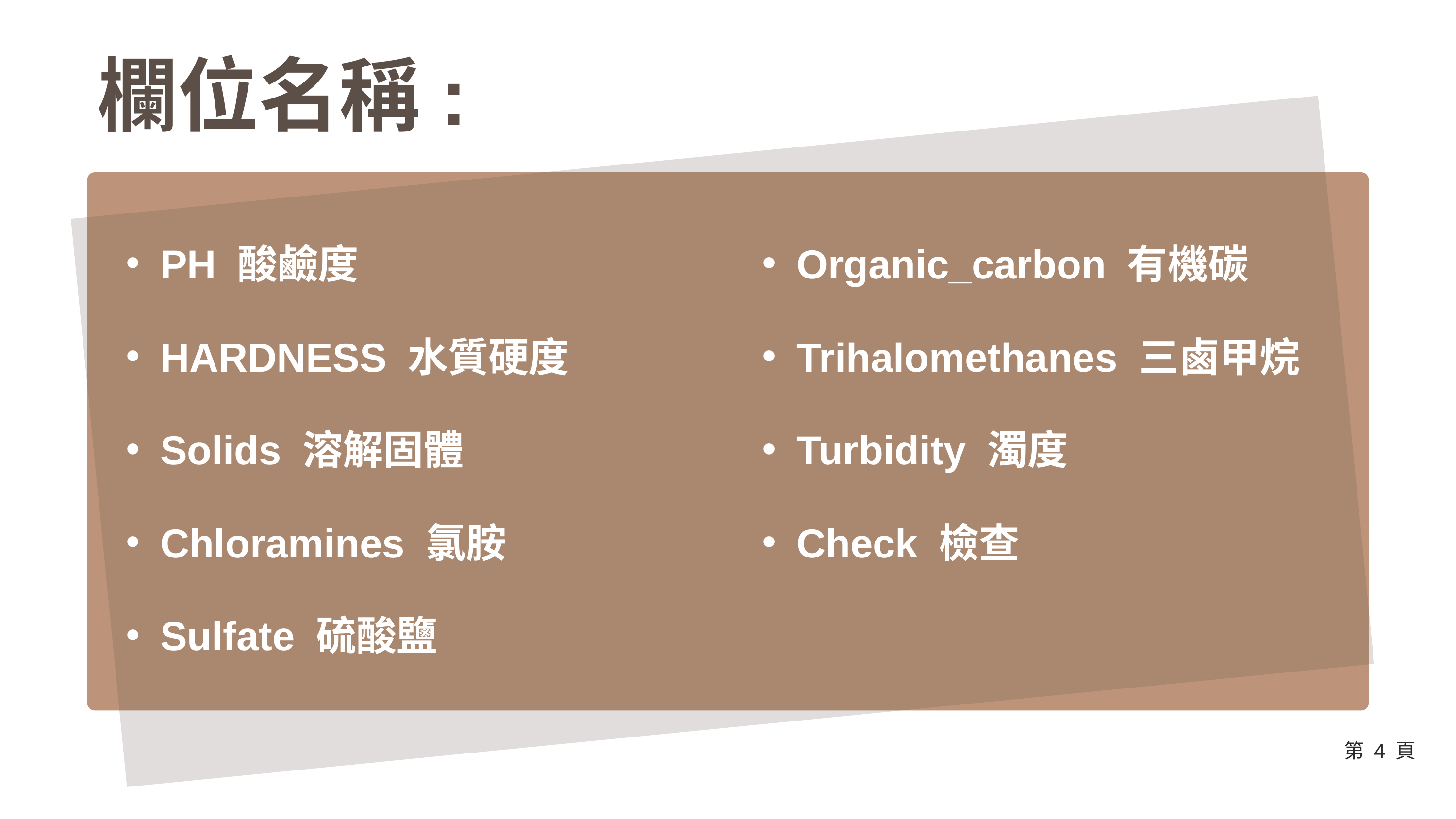

欄位名稱:

PH 酸鹼度
HARDNESS 水質硬度
Solids 溶解固體
Chloramines 氯胺
Sulfate 硫酸鹽

Organic_carbon 有機碳
Trihalomethanes 三鹵甲烷
Turbidity 濁度
Check 檢查

第 4 頁